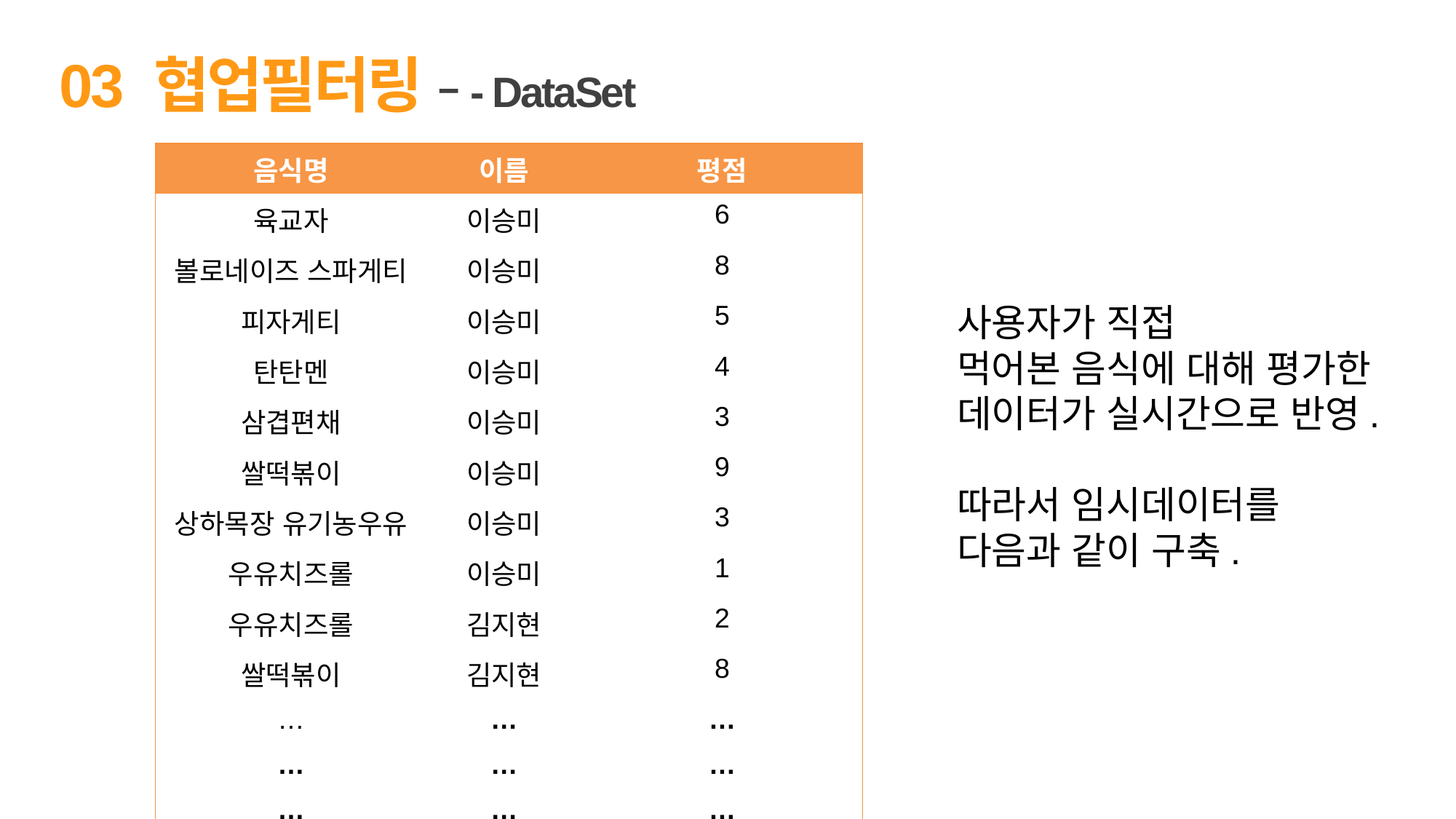

03 협업필터링 –- DataSet
| 음식명 | 이름 | 평점 |
| --- | --- | --- |
| 육교자 | 이승미 | 6 |
| 볼로네이즈 스파게티 | 이승미 | 8 |
| 피자게티 | 이승미 | 5 |
| 탄탄멘 | 이승미 | 4 |
| 삼겹편채 | 이승미 | 3 |
| 쌀떡볶이 | 이승미 | 9 |
| 상하목장 유기농우유 | 이승미 | 3 |
| 우유치즈롤 | 이승미 | 1 |
| 우유치즈롤 | 김지현 | 2 |
| 쌀떡볶이 | 김지현 | 8 |
| … | … | … |
| … | … | … |
| … | … | … |
사용자가 직접
먹어본 음식에 대해 평가한
데이터가 실시간으로 반영.

따라서 임시데이터를
다음과 같이 구축.